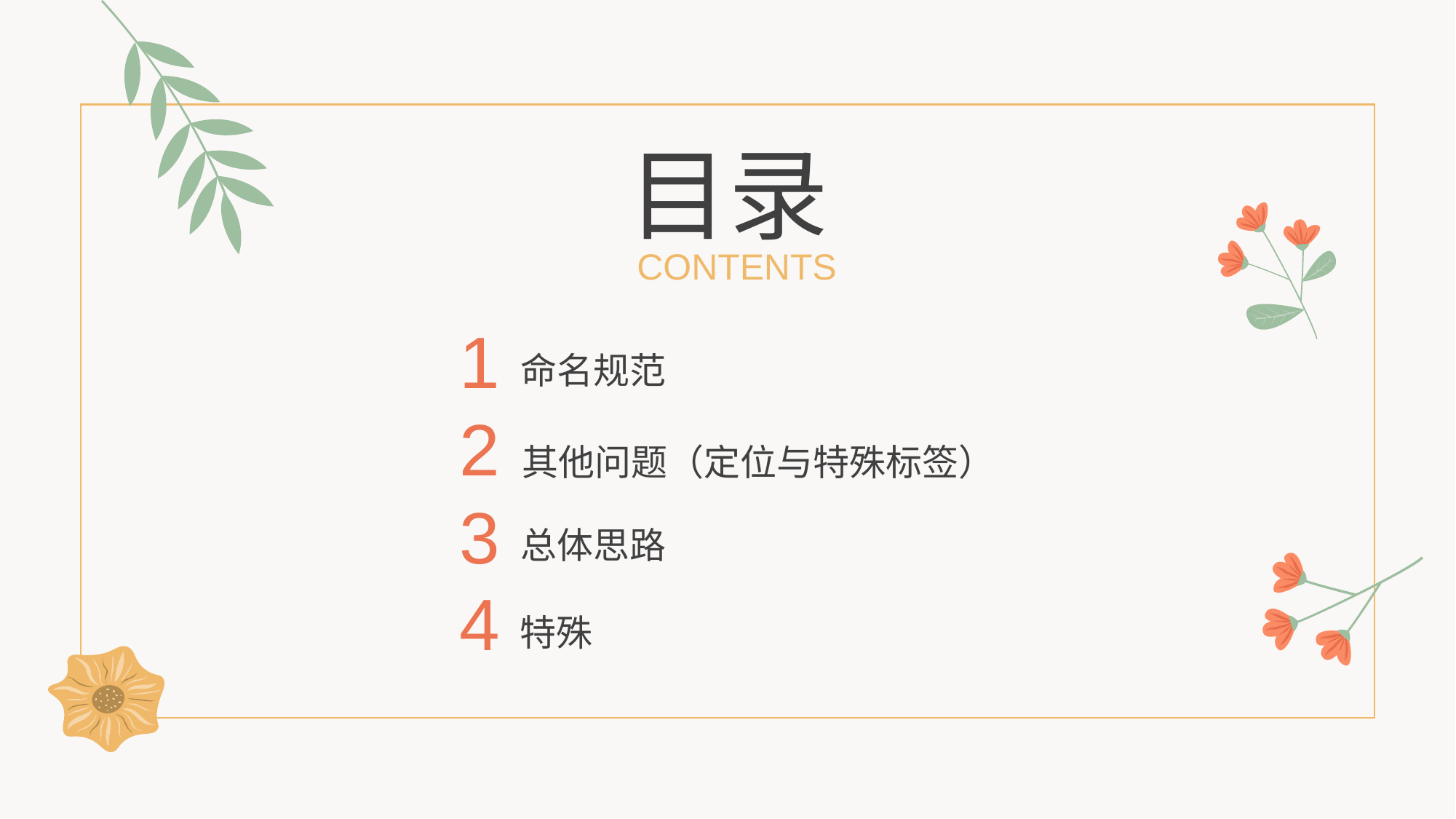

目录

CONTENTS
1
命名规范
2
其他问题（定位与特殊标签）
3
总体思路

4
特殊